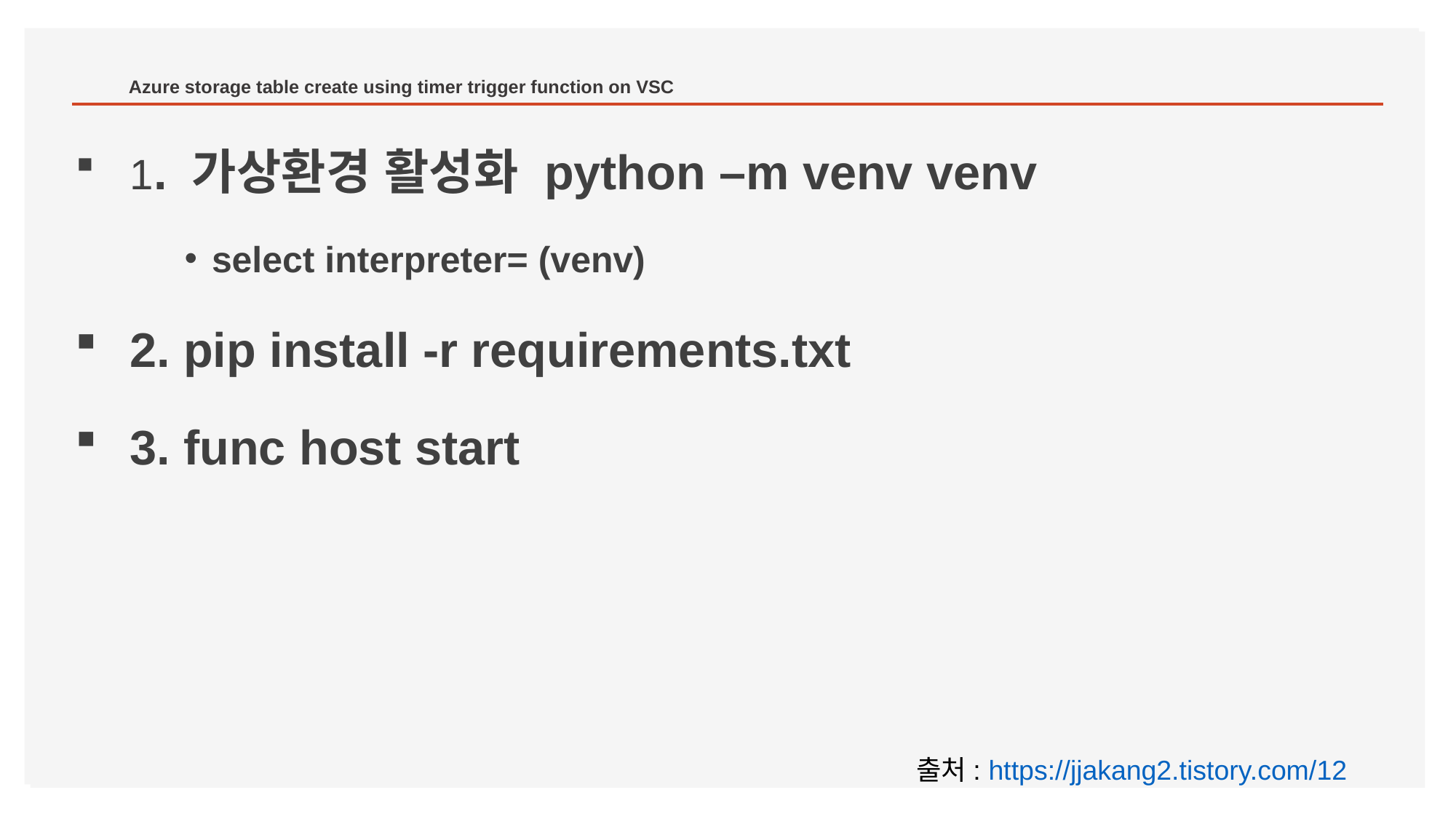

# Azure storage table create using timer trigger function on VSC
1. 가상환경 활성화 python –m venv venv
select interpreter= (venv)
2. pip install -r requirements.txt
3. func host start

출처: https://jjakang2.tistory.com/12